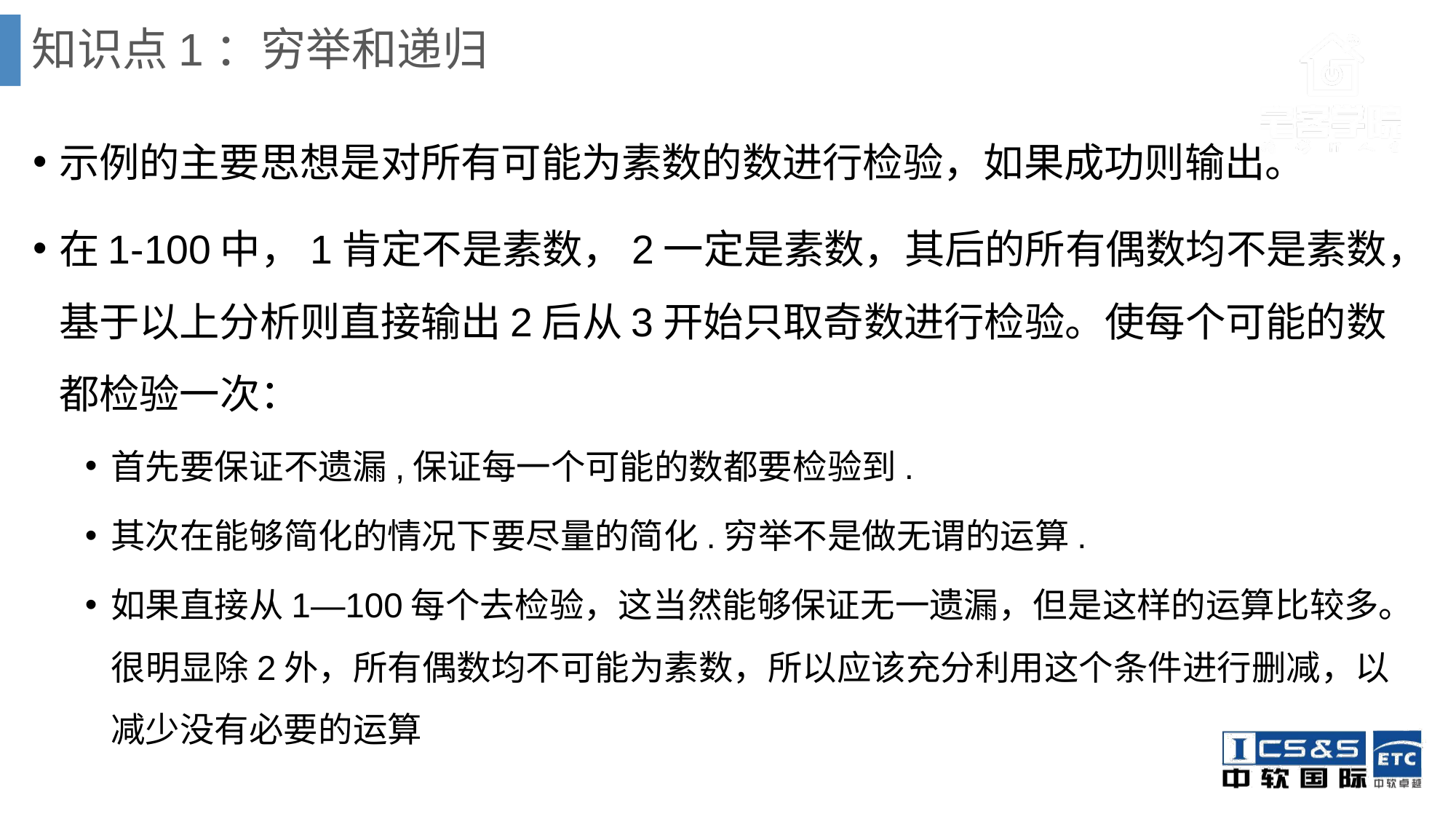

# 知识点1：穷举和递归
示例的主要思想是对所有可能为素数的数进行检验，如果成功则输出。
在1-100中，1肯定不是素数，2一定是素数，其后的所有偶数均不是素数，基于以上分析则直接输出2后从3开始只取奇数进行检验。使每个可能的数都检验一次：
首先要保证不遗漏,保证每一个可能的数都要检验到.
其次在能够简化的情况下要尽量的简化.穷举不是做无谓的运算.
如果直接从1—100每个去检验，这当然能够保证无一遗漏，但是这样的运算比较多。很明显除2外，所有偶数均不可能为素数，所以应该充分利用这个条件进行删减，以减少没有必要的运算